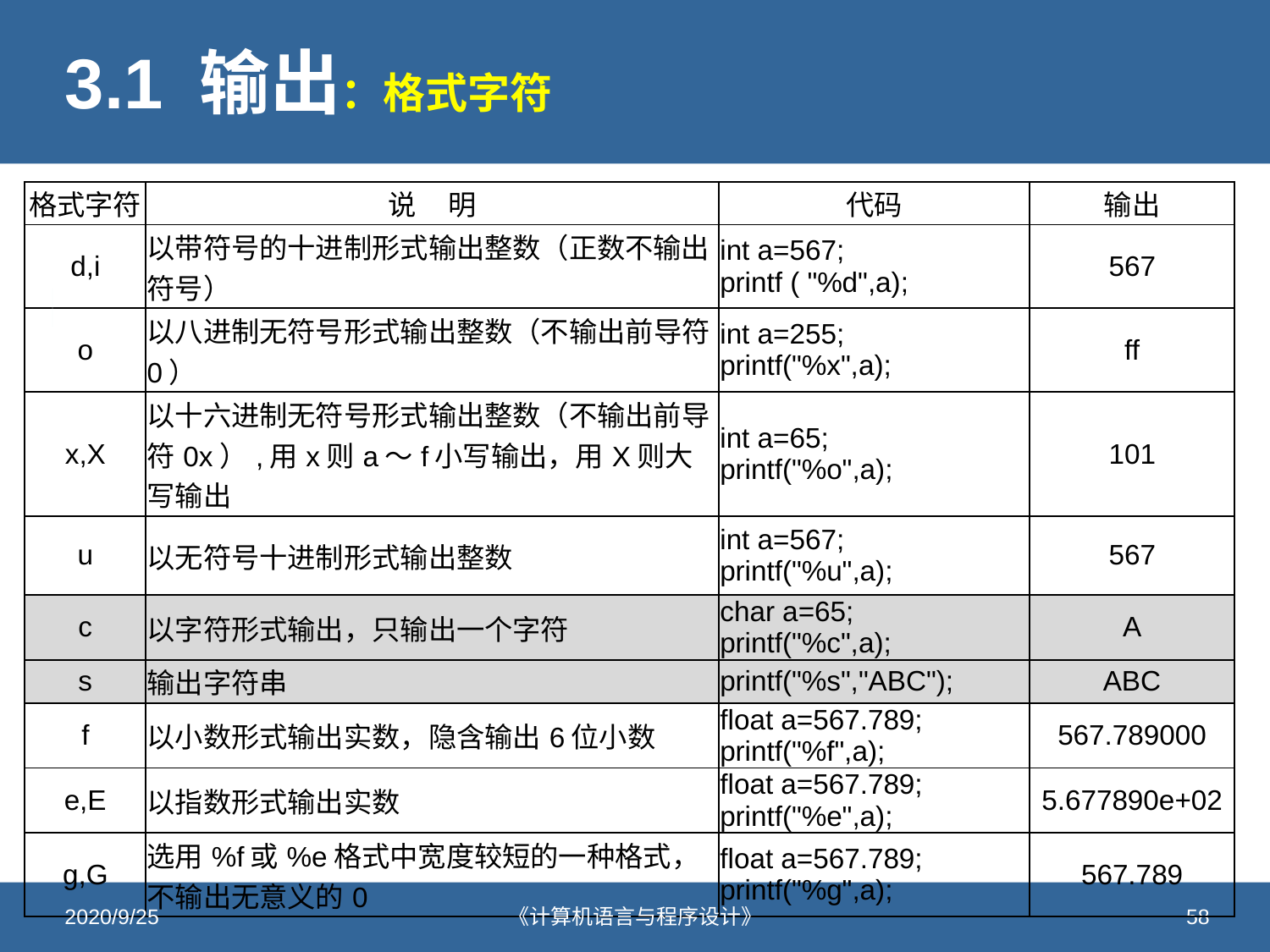

# 3.1 输出：格式字符
| 格式字符 | 说     明 | 代码 | 输出 |
| --- | --- | --- | --- |
| d,i | 以带符号的十进制形式输出整数（正数不输出符号） | int a=567; printf ( "%d",a); | 567 |
| o | 以八进制无符号形式输出整数（不输出前导符0） | int a=255; printf("%x",a); | ff |
| x,X | 以十六进制无符号形式输出整数（不输出前导符0x）,用x则a～f小写输出，用X则大写输出 | int a=65; printf("%o",a); | 101 |
| u | 以无符号十进制形式输出整数 | int a=567; printf("%u",a); | 567 |
| c | 以字符形式输出，只输出一个字符 | char a=65; printf("%c",a); | A |
| s | 输出字符串 | printf("%s","ABC"); | ABC |
| f | 以小数形式输出实数，隐含输出6位小数 | float a=567.789; printf("%f",a); | 567.789000 |
| e,E | 以指数形式输出实数 | float a=567.789; printf("%e",a); | 5.677890e+02 |
| g,G | 选用%f或%e格式中宽度较短的一种格式，不输出无意义的0 | float a=567.789; printf("%g",a); | 567.789 |

2020/9/25
《计算机语言与程序设计》
58